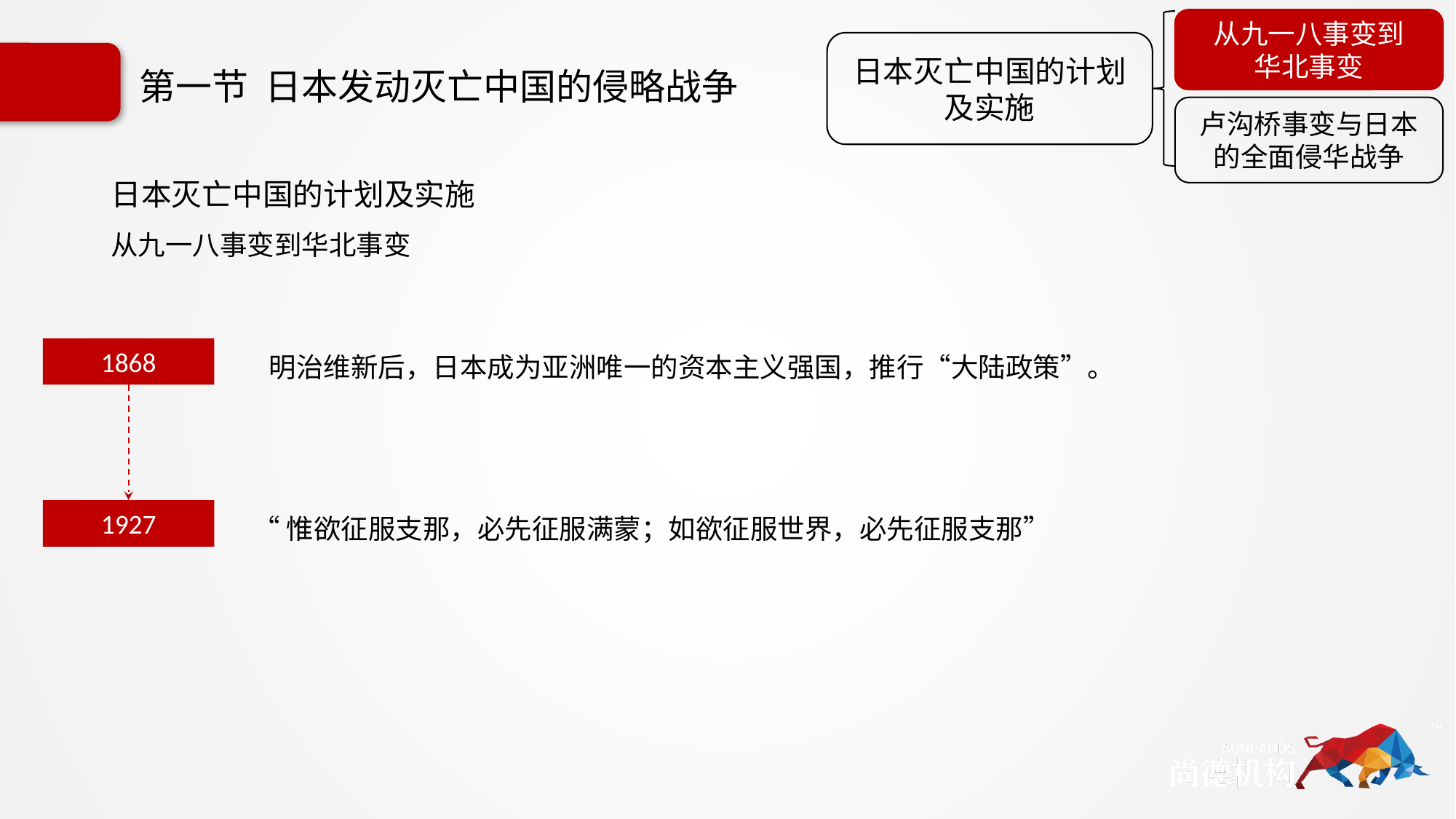

从九一八事变到
华北事变

日本灭亡中国的计划及实施
卢沟桥事变与日本的全面侵华战争
# 第一节  日本发动灭亡中国的侵略战争
日本灭亡中国的计划及实施
从九一八事变到华北事变
明治维新后，日本成为亚洲唯一的资本主义强国，推行“大陆政策”。
1868
“惟欲征服支那，必先征服满蒙；如欲征服世界，必先征服支那”
1927